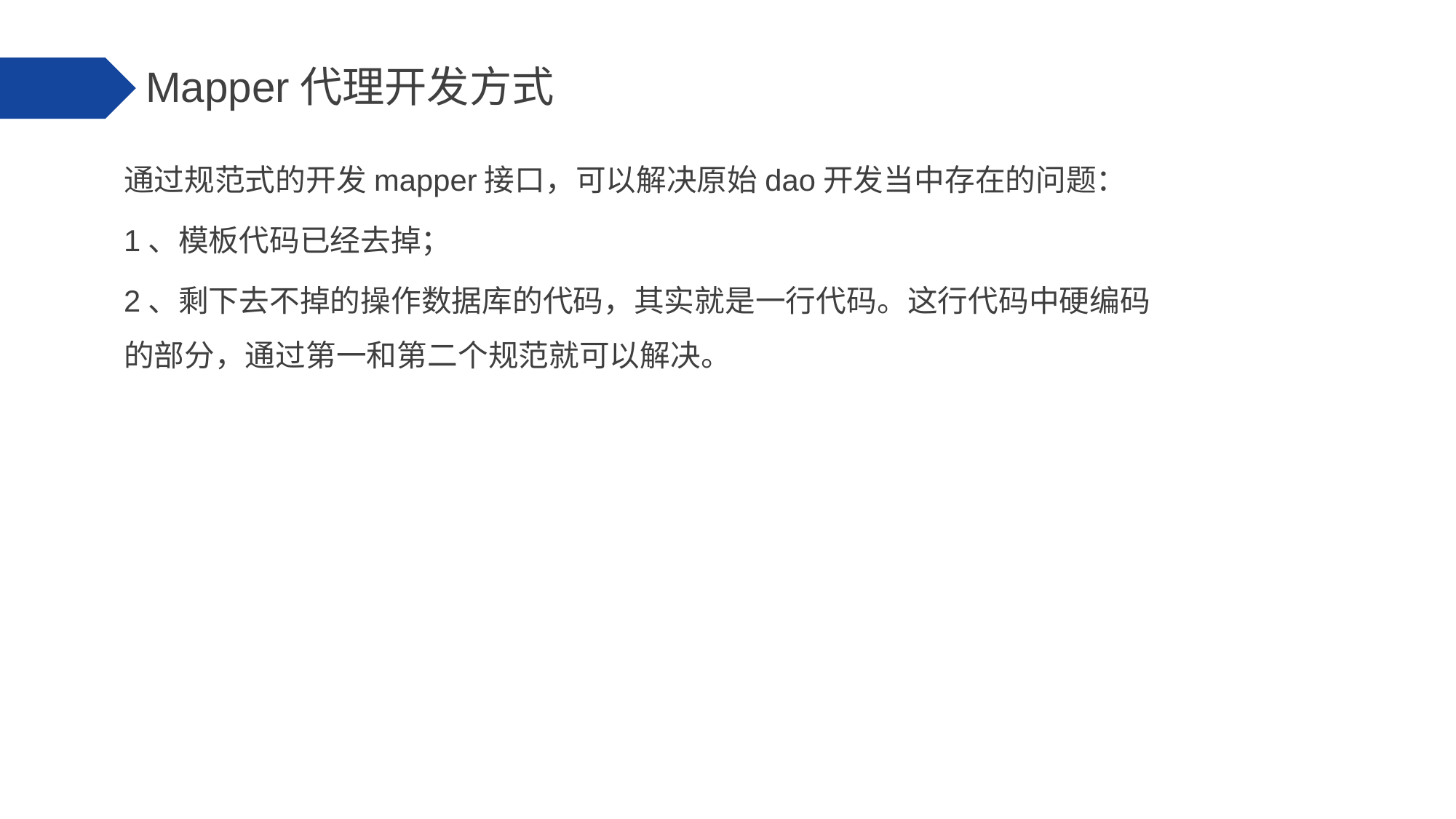

Mapper代理开发方式
通过规范式的开发mapper接口，可以解决原始dao开发当中存在的问题：
1、模板代码已经去掉；
2、剩下去不掉的操作数据库的代码，其实就是一行代码。这行代码中硬编码的部分，通过第一和第二个规范就可以解决。